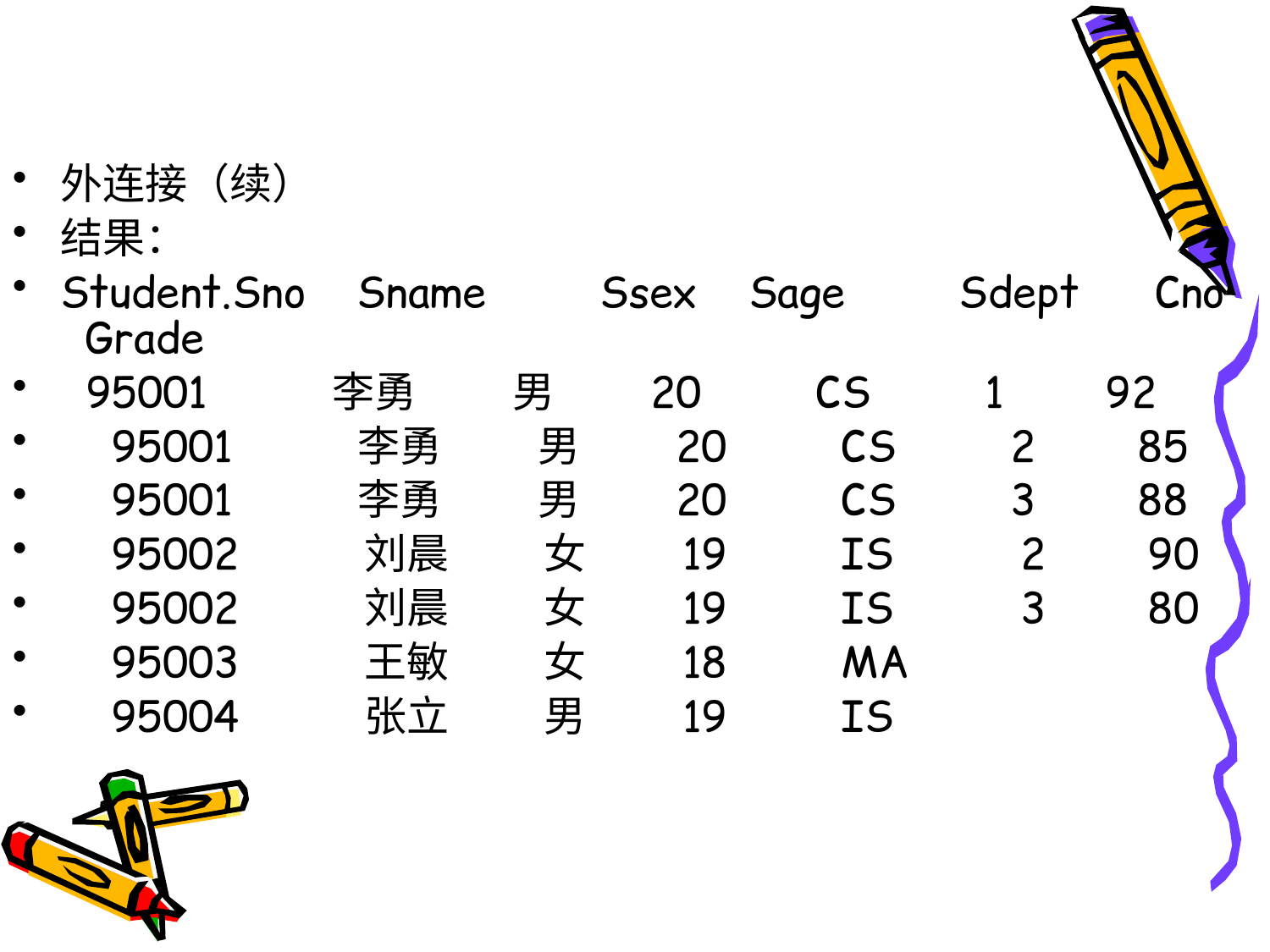

#
外连接（续）
结果：
Student.Sno    Sname         Ssex    Sage         Sdept      Cno     Grade
  95001         李勇          男         20         CS         1        92
    95001         李勇          男         20         CS         2        85
    95001         李勇          男         20         CS         3        88
    95002         刘晨          女         19         IS          2        90
    95002         刘晨          女         19         IS          3        80
    95003         王敏          女         18         MA
    95004         张立          男         19         IS